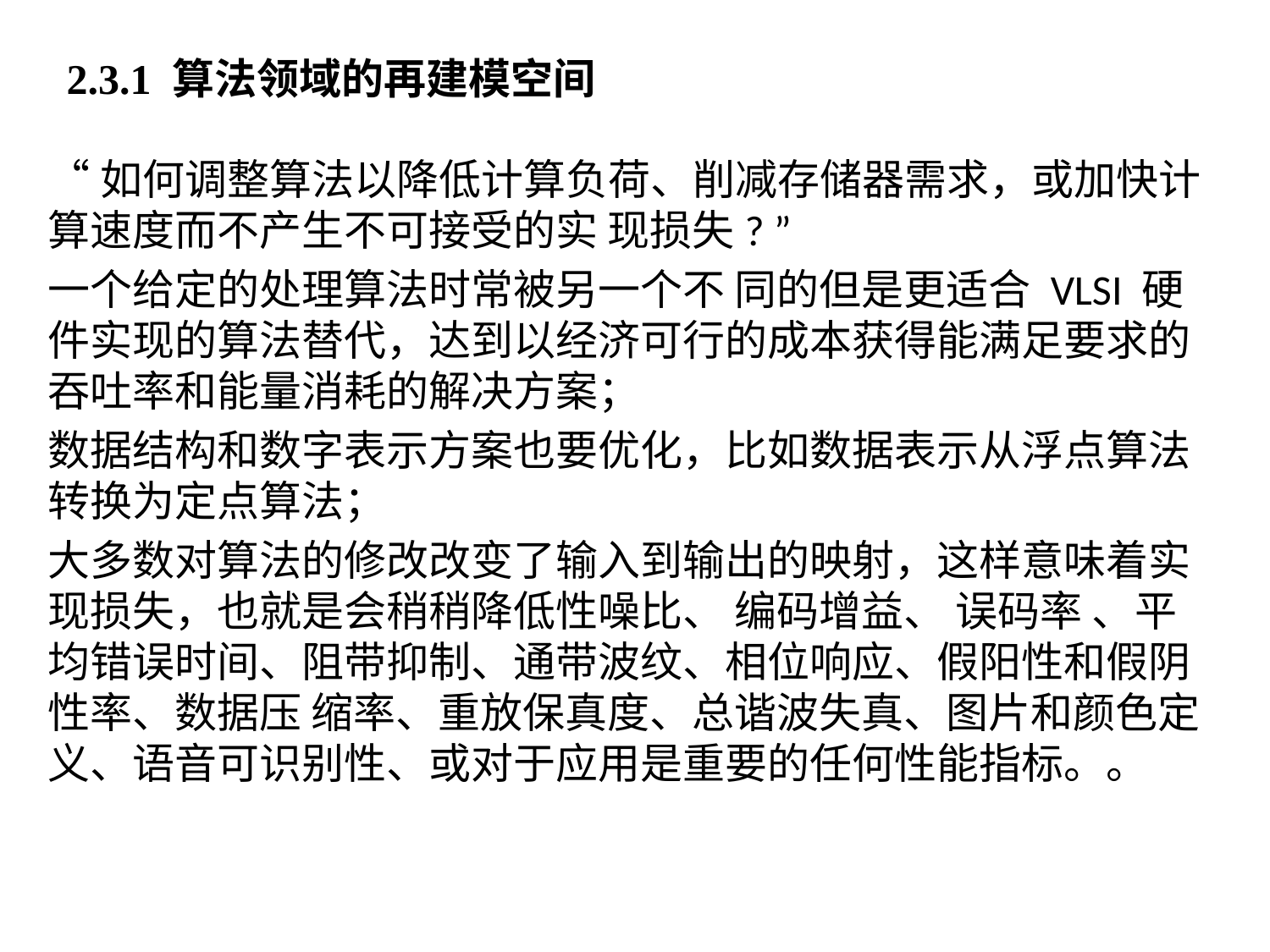

2.3.1 算法领域的再建模空间
“如何调整算法以降低计算负荷、削减存储器需求，或加快计算速度而不产生不可接受的实 现损失? ”
一个给定的处理算法时常被另一个不 同的但是更适合 VLSI 硬件实现的算法替代，达到以经济可行的成本获得能满足要求的吞吐率和能量消耗的解决方案；
数据结构和数字表示方案也要优化，比如数据表示从浮点算法转换为定点算法；
大多数对算法的修改改变了输入到输出的映射，这样意味着实现损失，也就是会稍稍降低性噪比、 编码增益、 误码率 、平均错误时间、阻带抑制、通带波纹、相位响应、假阳性和假阴性率、数据压 缩率、重放保真度、总谐波失真、图片和颜色定义、语音可识别性、或对于应用是重要的任何性能指标。。